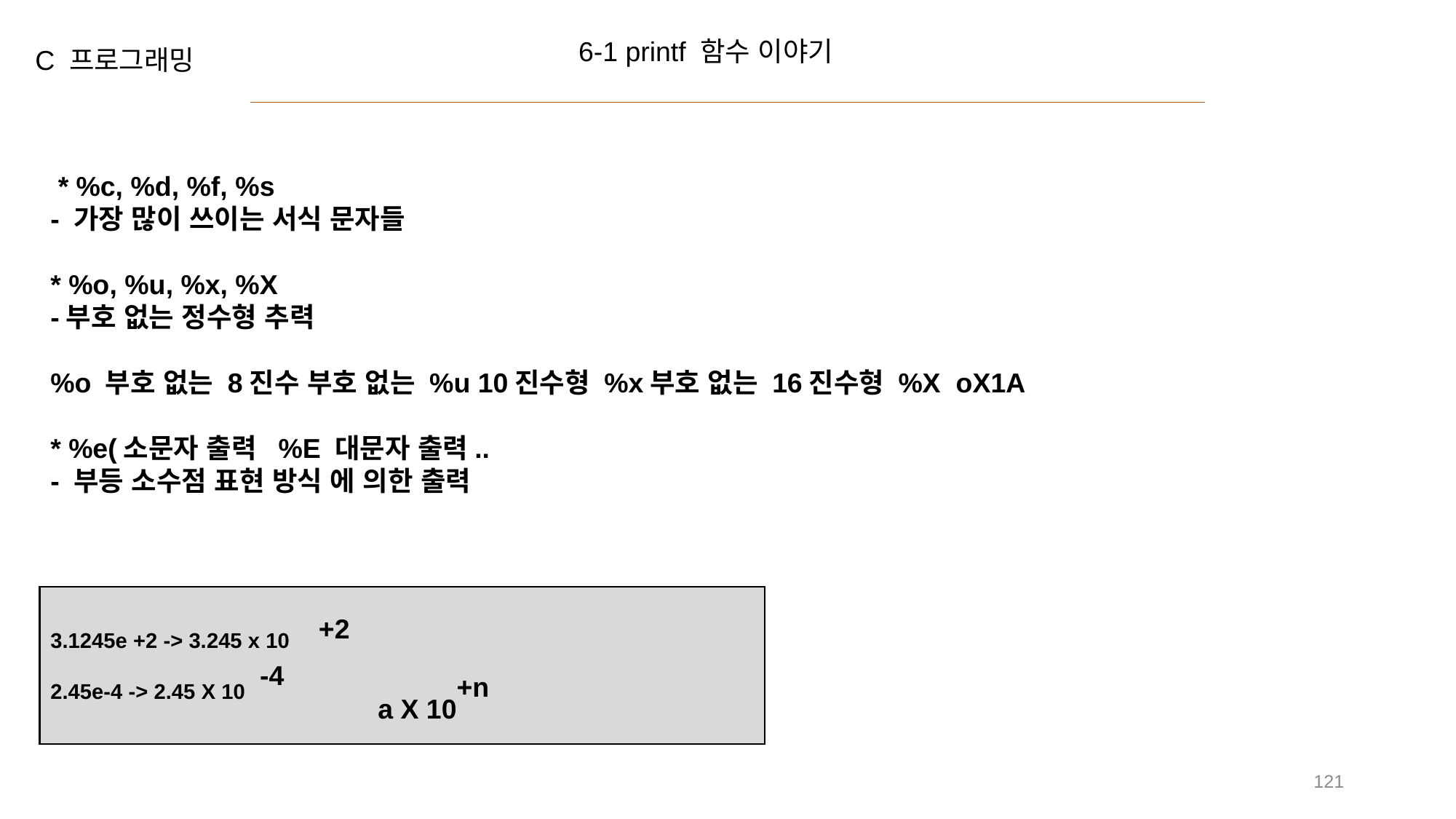

6-1 printf 함수 이야기
C 프로그래밍
 * %c, %d, %f, %s
- 가장 많이 쓰이는 서식 문자들

* %o, %u, %x, %X
-부호 없는 정수형 추력

%o 부호 없는 8진수 부호 없는 %u 10진수형 %x부호 없는 16진수형 %X  oX1A

* %e(소문자 출력  %E 대문자 출력..
- 부등 소수점 표현 방식 에 의한 출력
3.1245e +2 -> 3.245 x 10

2.45e-4 -> 2.45 X 10
+2
-4
+n
a X 10
121